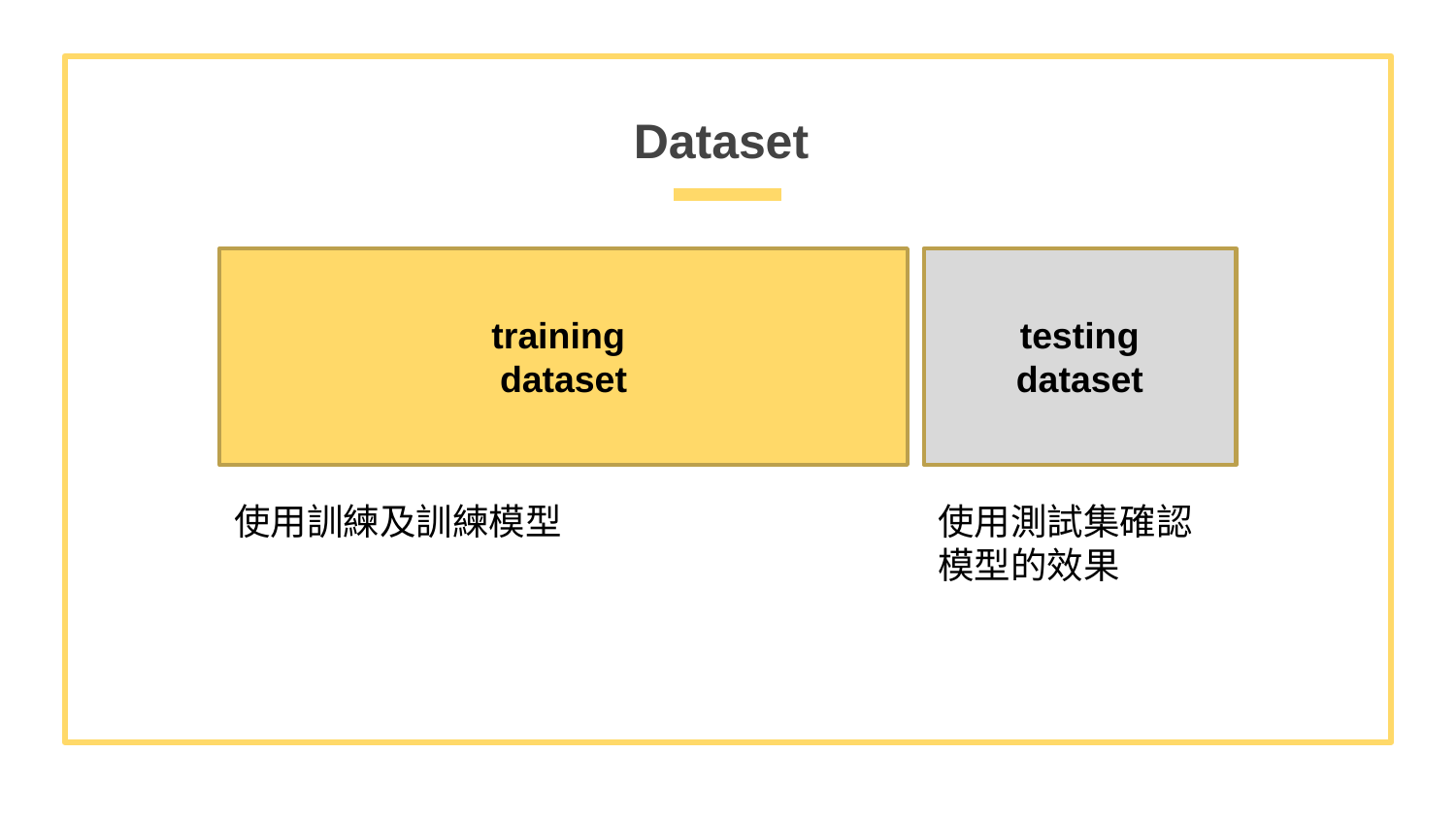

# Dataset

testing
dataset
training
dataset
使用測試集確認模型的效果
使用訓練及訓練模型